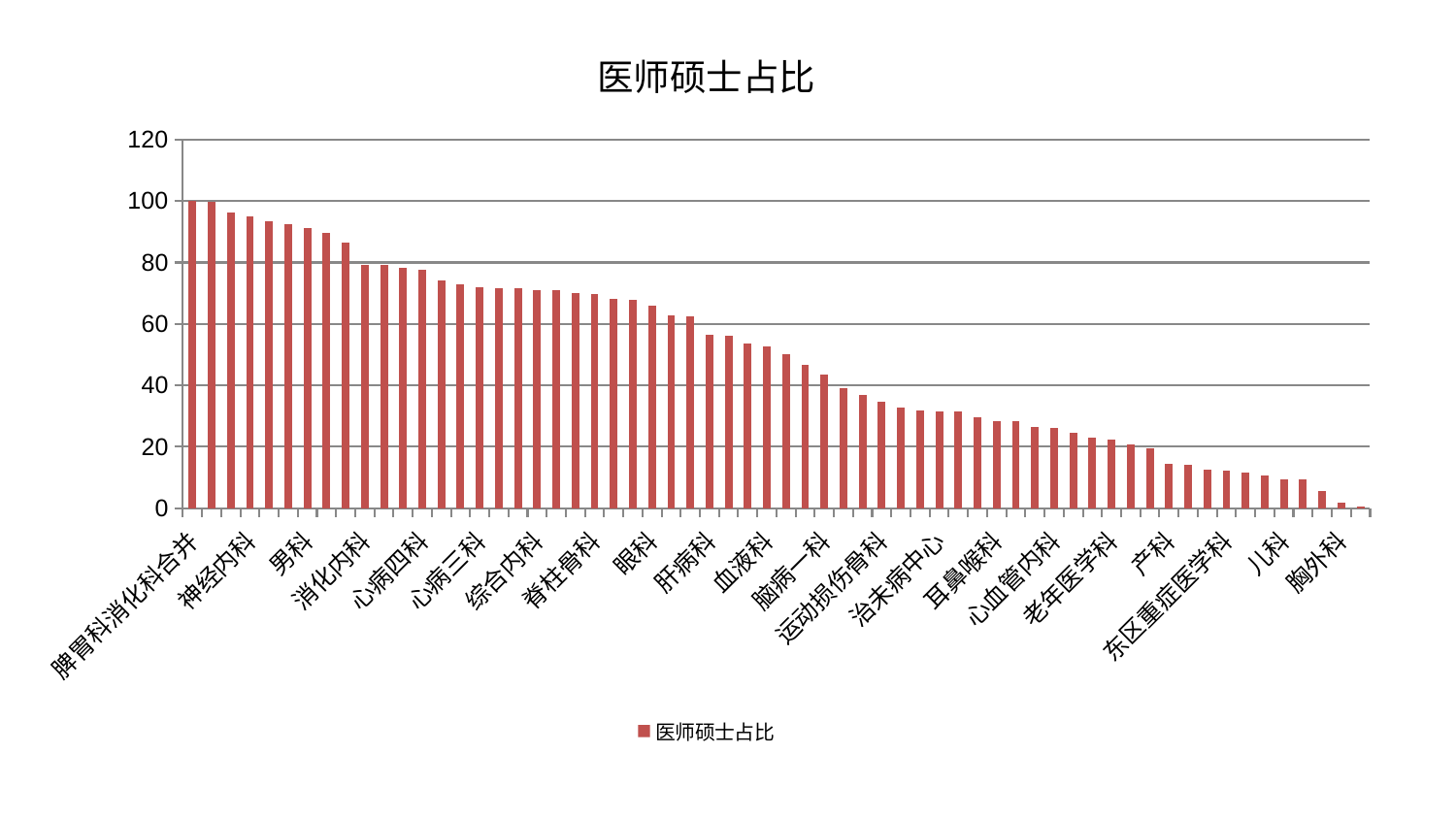

### Chart: 医师硕士占比

| Category | 医师硕士占比 |
|---|---|
| 脾胃科消化科合并 | 100.0 |
| 骨科 | 99.89992860520279 |
| 心病一科 | 96.26693128810241 |
| 神经内科 | 94.90087504829522 |
| 肿瘤内科 | 93.43023501178361 |
| 肾病科 | 92.43402122138373 |
| 男科 | 91.23628450840778 |
| 妇二科 | 89.66224579871657 |
| 周围血管科 | 86.47061002469978 |
| 消化内科 | 79.28829906646313 |
| 乳腺甲状腺外科 | 79.16138849473165 |
| 推拿科 | 78.17781552212075 |
| 心病四科 | 77.54229263319819 |
| 皮肤科 | 74.14655455439714 |
| 针灸科 | 73.06852628019807 |
| 心病三科 | 72.08246084545789 |
| 神经外科 | 71.68663704239752 |
| 普通外科 | 71.52156060798191 |
| 综合内科 | 71.0737294286697 |
| 肛肠科 | 70.96543454611921 |
| 医院 | 70.17999641978032 |
| 脊柱骨科 | 69.6909114689682 |
| 内分泌科 | 68.25639119966878 |
| 风湿病科 | 67.75005224356285 |
| 眼科 | 65.82372957859396 |
| 脑病三科 | 62.68254874959641 |
| 妇科 | 62.390355364403135 |
| 肝病科 | 56.41194542067692 |
| 美容皮肤科 | 56.13899624999924 |
| 中医经典科 | 53.7150760348756 |
| 血液科 | 52.64517777260151 |
| 呼吸内科 | 50.224183765878045 |
| 西区重症医学科 | 46.82570033219968 |
| 脑病一科 | 43.590787183511885 |
| 显微骨科 | 39.044286021021904 |
| 肝胆外科 | 36.929218775314524 |
| 运动损伤骨科 | 34.70274678722583 |
| 心病二科 | 32.85401701959774 |
| 微创骨科 | 31.67974273093115 |
| 治未病中心 | 31.618024357428624 |
| 创伤骨科 | 31.538939732548847 |
| 身心医学科 | 29.54837025481475 |
| 耳鼻喉科 | 28.366254048733797 |
| 重症医学科 | 28.348214484442696 |
| 脾胃病科 | 26.447159435279 |
| 心血管内科 | 26.277334654896308 |
| 小儿骨科 | 24.61759349889314 |
| 口腔科 | 23.00133522998352 |
| 老年医学科 | 22.45352354334377 |
| 关节骨科 | 20.73653119748819 |
| 泌尿外科 | 19.460433876486505 |
| 产科 | 14.550049940069739 |
| 妇科妇二科合并 | 13.992293327128937 |
| 康复科 | 12.656603571531166 |
| 东区重症医学科 | 12.186743619581483 |
| 脑病二科 | 11.612629953971297 |
| 中医外治中心 | 10.553930829722065 |
| 儿科 | 9.389146003726337 |
| 东区肾病科 | 9.281251751151375 |
| 肾脏内科 | 5.66398321660732 |
| 胸外科 | 1.687142566663316 |
| 小儿推拿科 | 0.5184832875556383 |
230